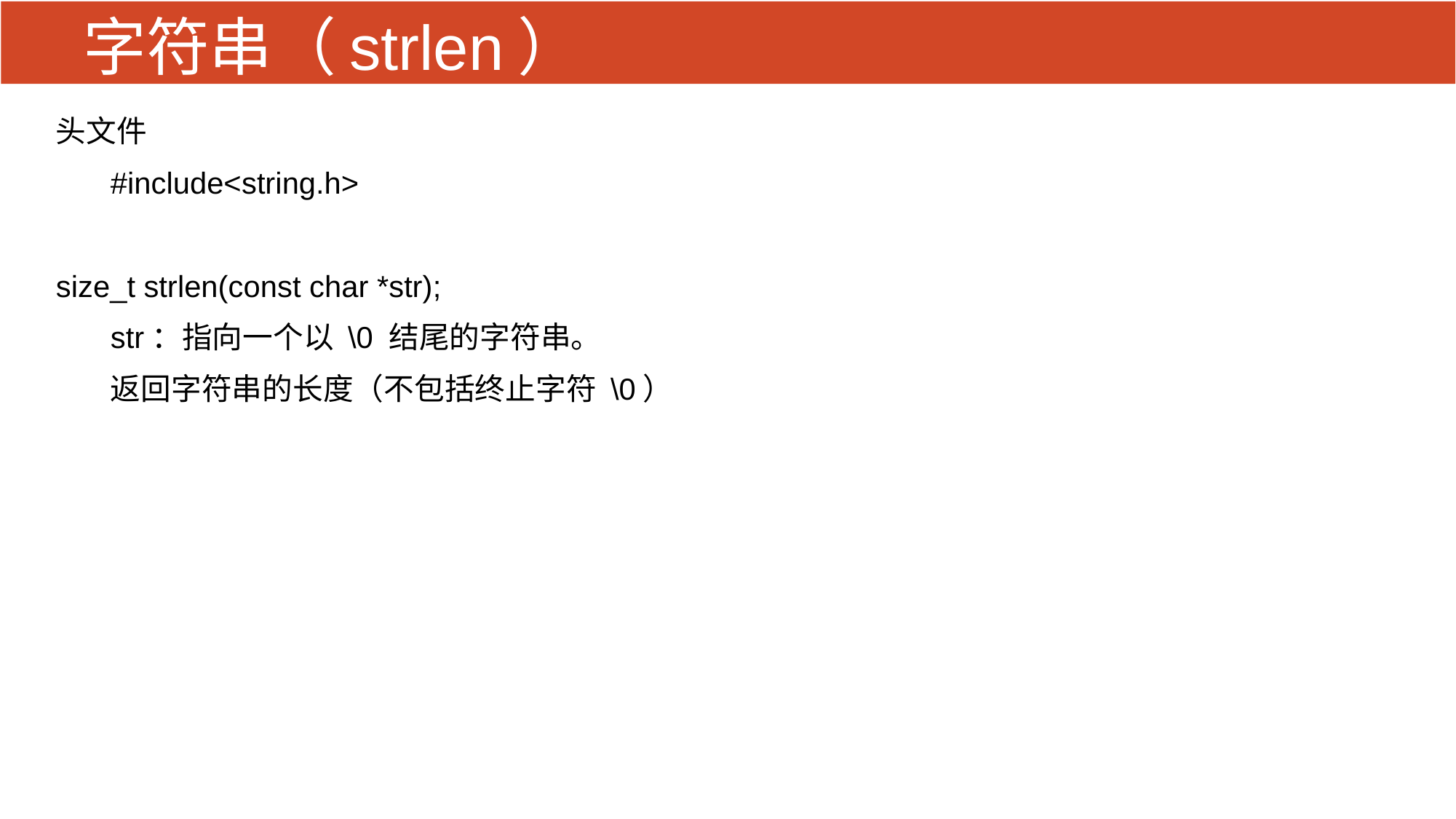

# 字符串（strlen）
头文件
#include<string.h>

size_t strlen(const char *str);
str：指向一个以 \0 结尾的字符串。
返回字符串的长度（不包括终止字符 \0）